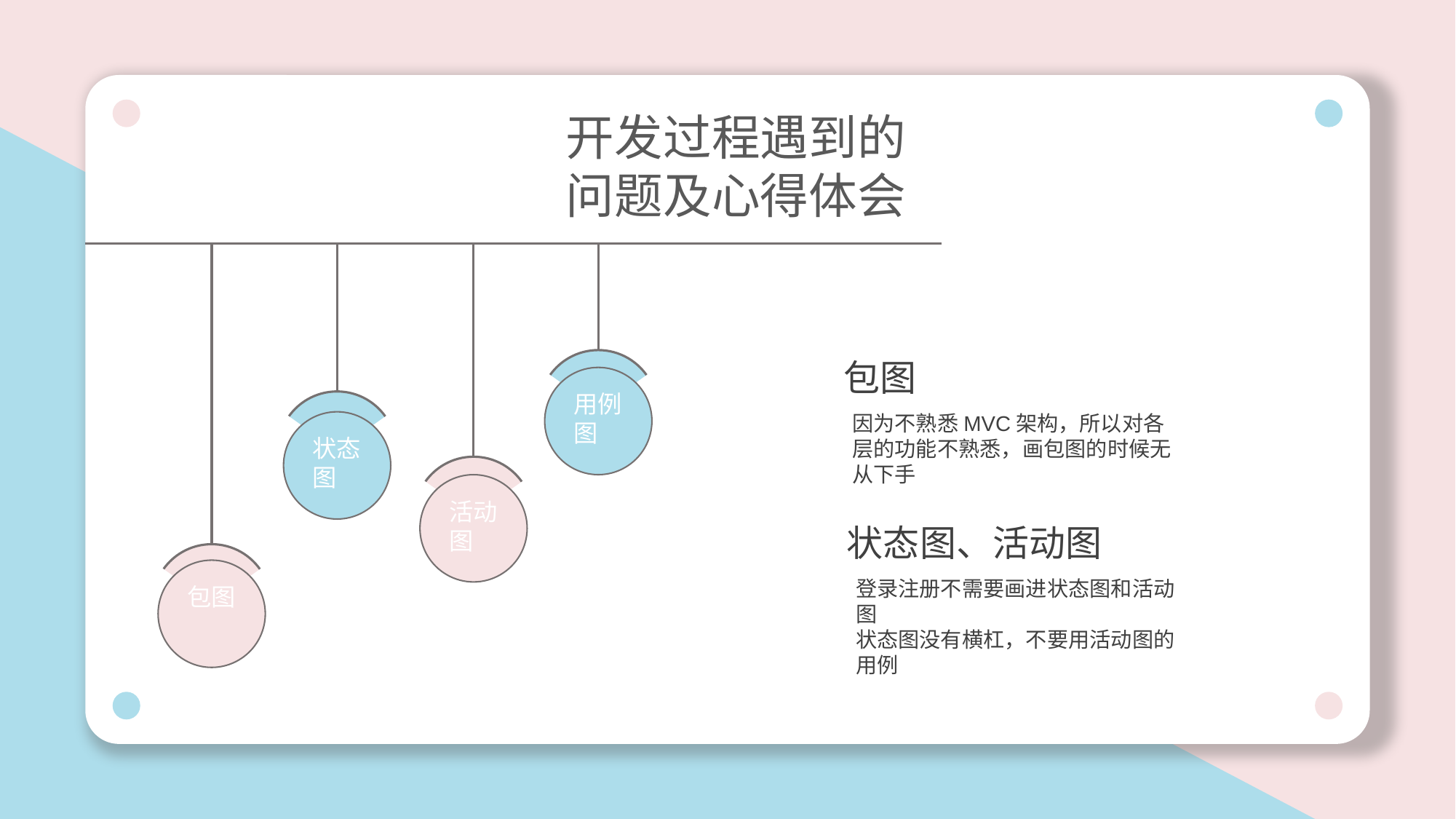

开发过程遇到的问题及心得体会

状态
图

活动
图

包图

用例
图
包图
因为不熟悉MVC架构，所以对各层的功能不熟悉，画包图的时候无从下手
状态图、活动图
登录注册不需要画进状态图和活动图
状态图没有横杠，不要用活动图的用例